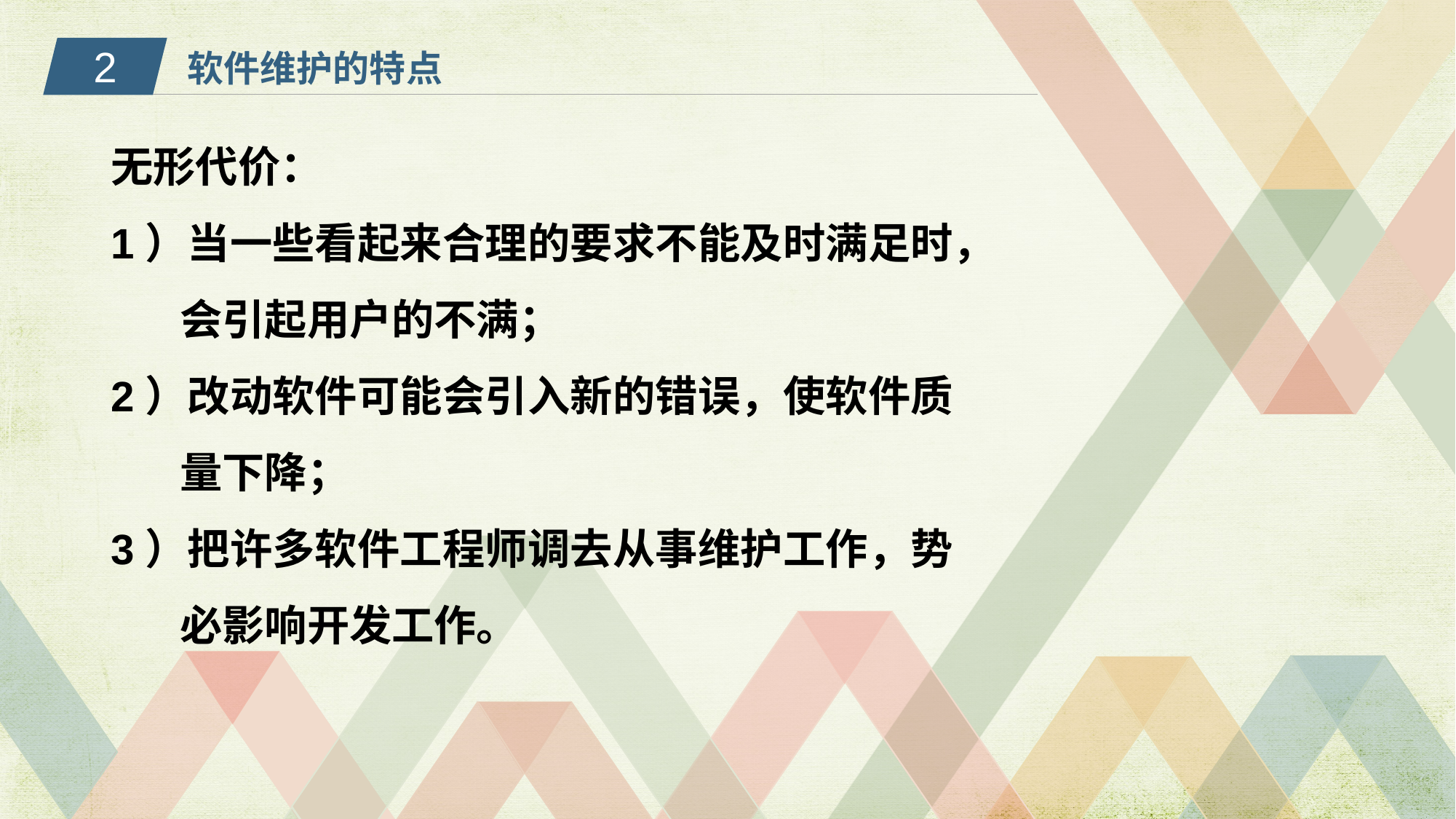

2

软件维护的特点
无形代价：
1）当一些看起来合理的要求不能及时满足时，会引起用户的不满；
2）改动软件可能会引入新的错误，使软件质量下降；
3）把许多软件工程师调去从事维护工作，势必影响开发工作。